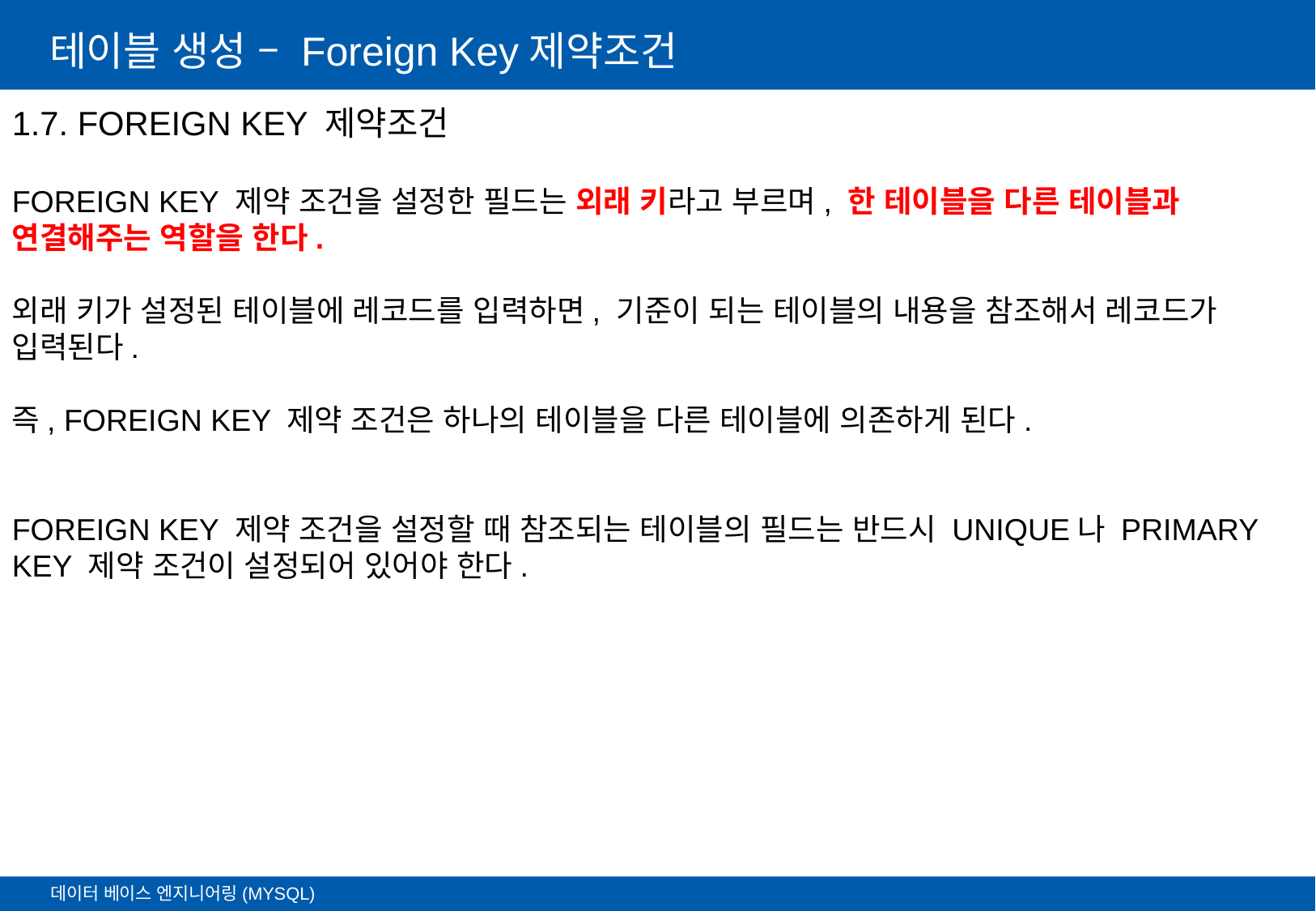

# 테이블 생성 – Foreign Key제약조건
1.7. FOREIGN KEY 제약조건

FOREIGN KEY 제약 조건을 설정한 필드는 외래 키라고 부르며, 한 테이블을 다른 테이블과 연결해주는 역할을 한다.

외래 키가 설정된 테이블에 레코드를 입력하면, 기준이 되는 테이블의 내용을 참조해서 레코드가 입력된다.

즉, FOREIGN KEY 제약 조건은 하나의 테이블을 다른 테이블에 의존하게 된다.

FOREIGN KEY 제약 조건을 설정할 때 참조되는 테이블의 필드는 반드시 UNIQUE나 PRIMARY KEY 제약 조건이 설정되어 있어야 한다.